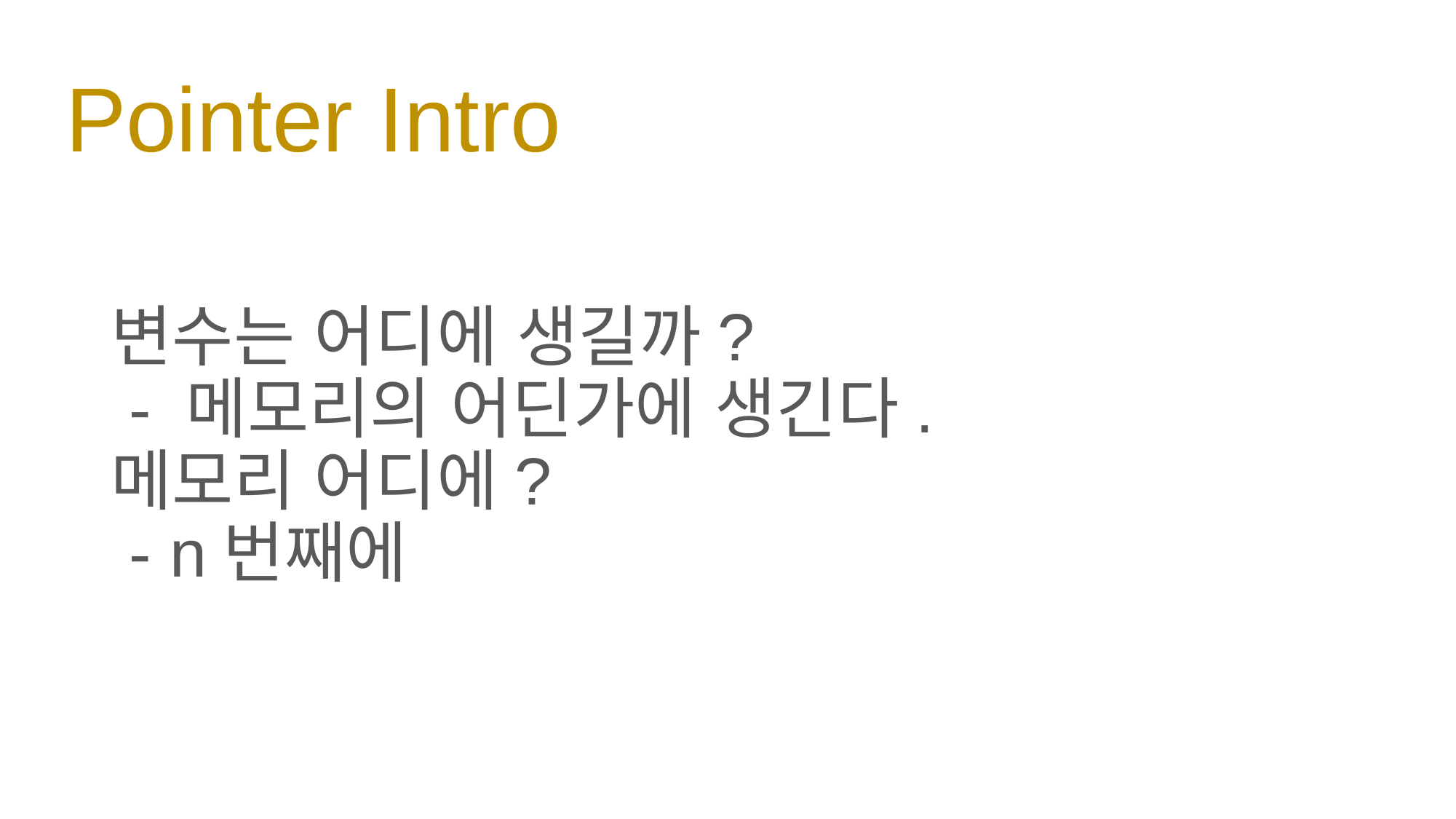

# Pointer Intro
변수는 어디에 생길까?
 - 메모리의 어딘가에 생긴다.
메모리 어디에?
 - n번째에